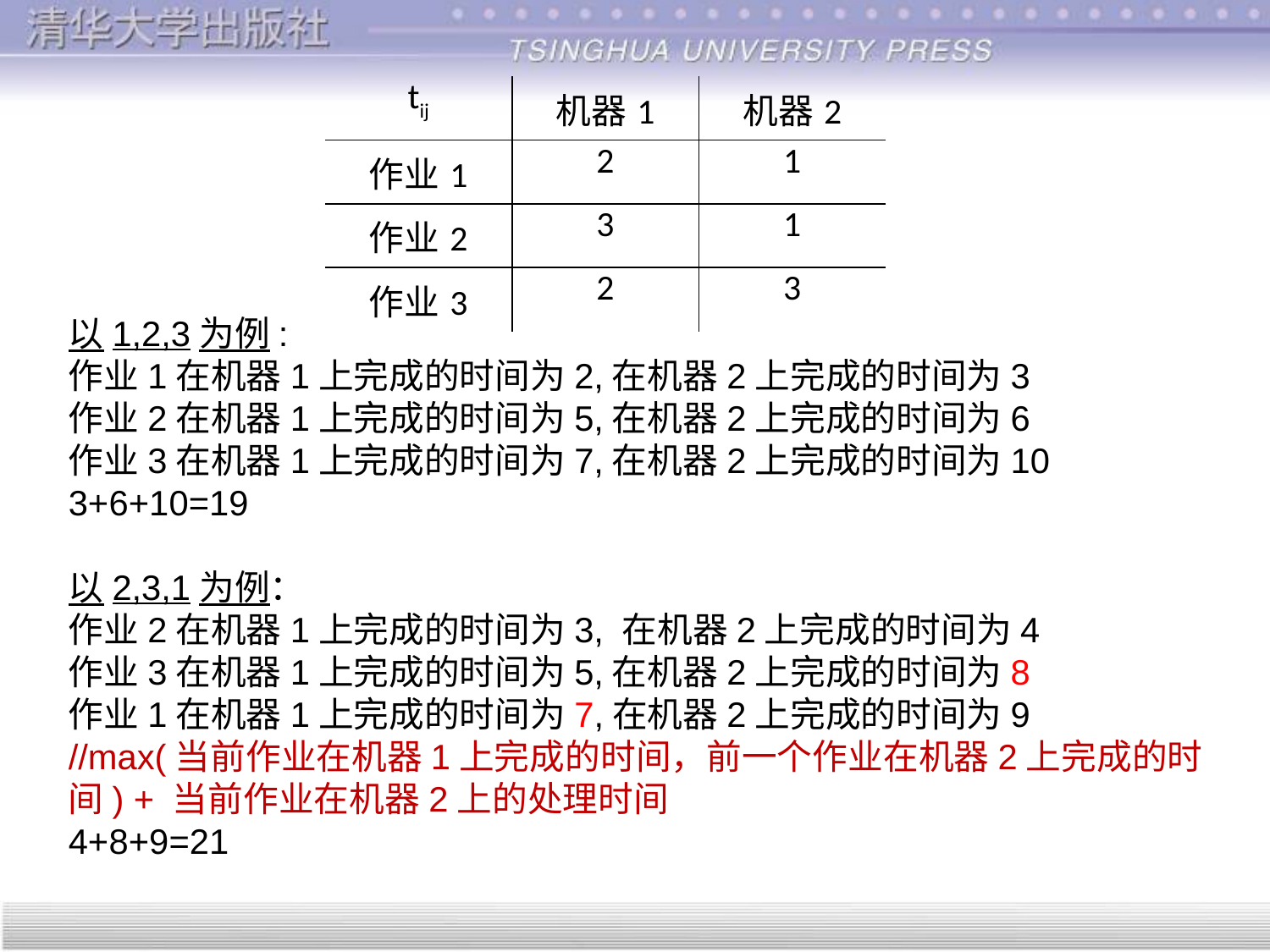

| tij | 机器1 | 机器2 |
| --- | --- | --- |
| 作业1 | 2 | 1 |
| 作业2 | 3 | 1 |
| 作业3 | 2 | 3 |
以1,2,3为例:
作业1在机器1上完成的时间为2,在机器2上完成的时间为3
作业2在机器1上完成的时间为5,在机器2上完成的时间为6
作业3在机器1上完成的时间为7,在机器2上完成的时间为10
3+6+10=19
以2,3,1为例：
作业2在机器1上完成的时间为3, 在机器2上完成的时间为4
作业3在机器1上完成的时间为5,在机器2上完成的时间为8
作业1在机器1上完成的时间为7,在机器2上完成的时间为9
//max(当前作业在机器1上完成的时间，前一个作业在机器2上完成的时间) + 当前作业在机器2上的处理时间
4+8+9=21